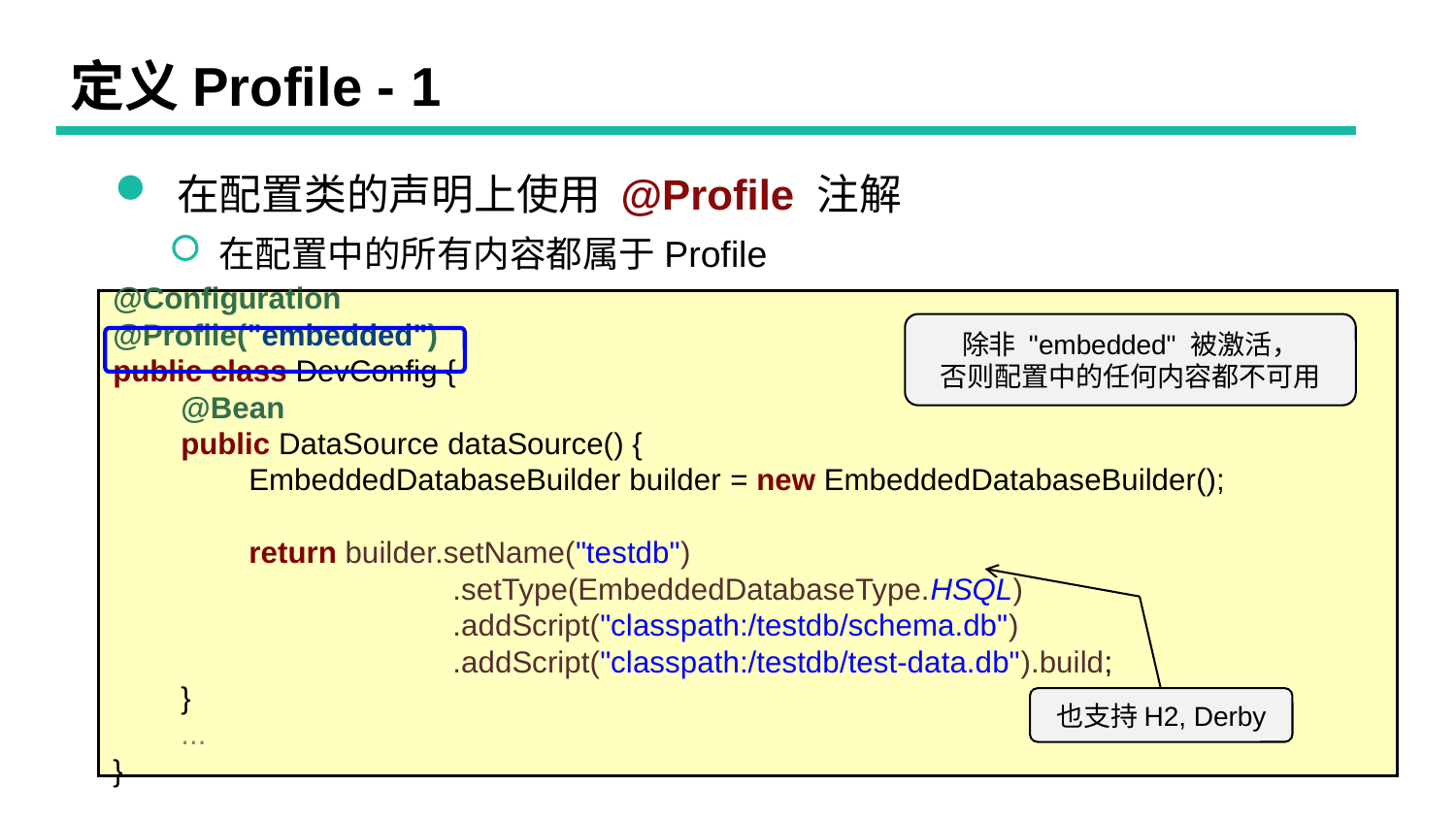

# 定义Profile - 1
 在配置类的声明上使用 @Profile 注解
 在配置中的所有内容都属于Profile
@Configuration
@Profile("embedded")
public class DevConfig {
        @Bean
        public DataSource dataSource() {
                EmbeddedDatabaseBuilder builder = new EmbeddedDatabaseBuilder();
                return builder.setName("testdb")
                                        .setType(EmbeddedDatabaseType.HSQL)
                                        .addScript("classpath:/testdb/schema.db")
                                        .addScript("classpath:/testdb/test-data.db").build;
        }
        ...
}
除非 "embedded" 被激活，
否则配置中的任何内容都不可用

也支持H2, Derby